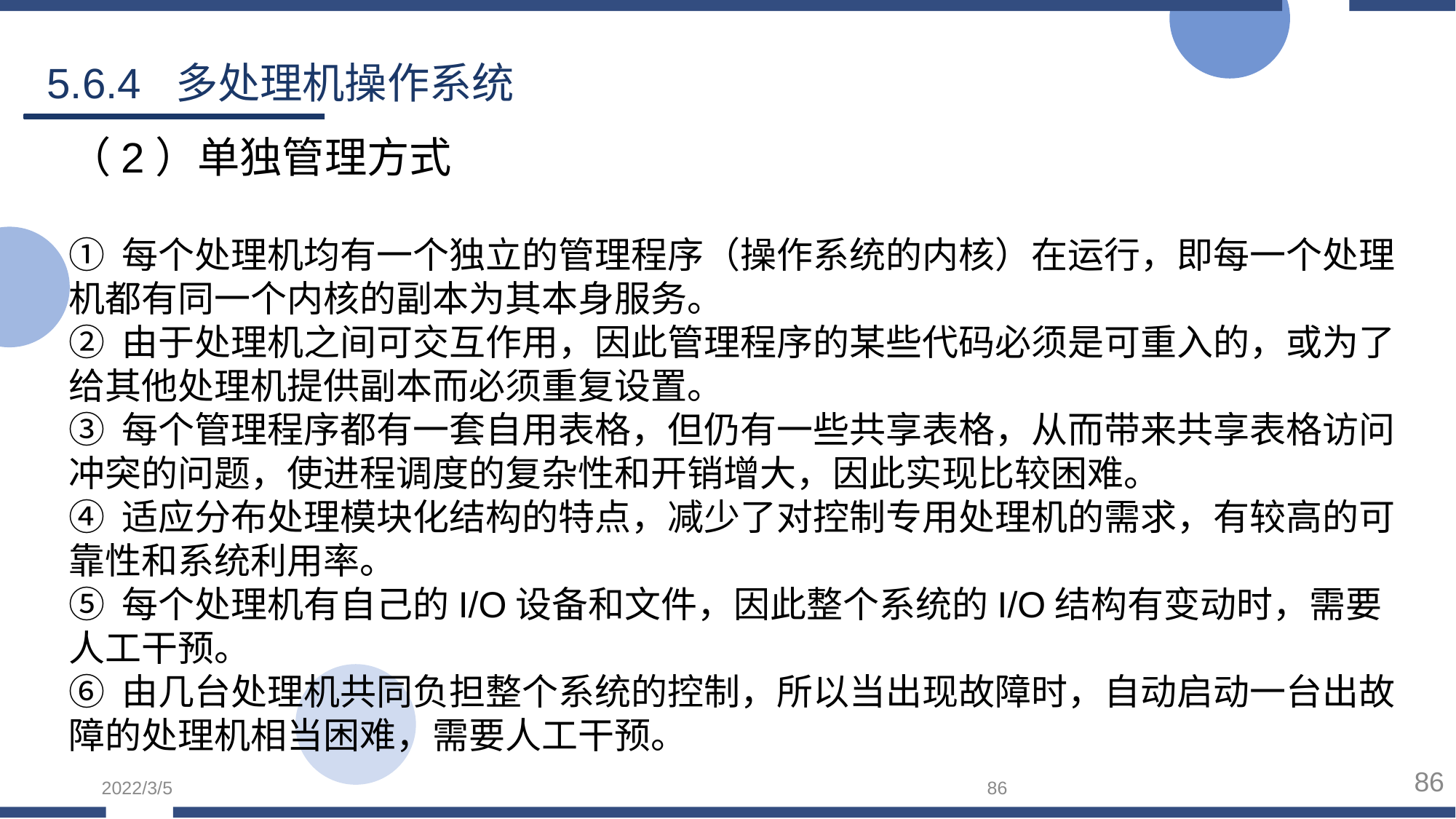

5.6.4  多处理机操作系统
（2）单独管理方式

① 每个处理机均有一个独立的管理程序（操作系统的内核）在运行，即每一个处理机都有同一个内核的副本为其本身服务。
② 由于处理机之间可交互作用，因此管理程序的某些代码必须是可重入的，或为了给其他处理机提供副本而必须重复设置。
③ 每个管理程序都有一套自用表格，但仍有一些共享表格，从而带来共享表格访问冲突的问题，使进程调度的复杂性和开销增大，因此实现比较困难。
④ 适应分布处理模块化结构的特点，减少了对控制专用处理机的需求，有较高的可靠性和系统利用率。
⑤ 每个处理机有自己的I/O设备和文件，因此整个系统的I/O结构有变动时，需要人工干预。
⑥ 由几台处理机共同负担整个系统的控制，所以当出现故障时，自动启动一台出故障的处理机相当困难，需要人工干预。

86
2022/3/5
86